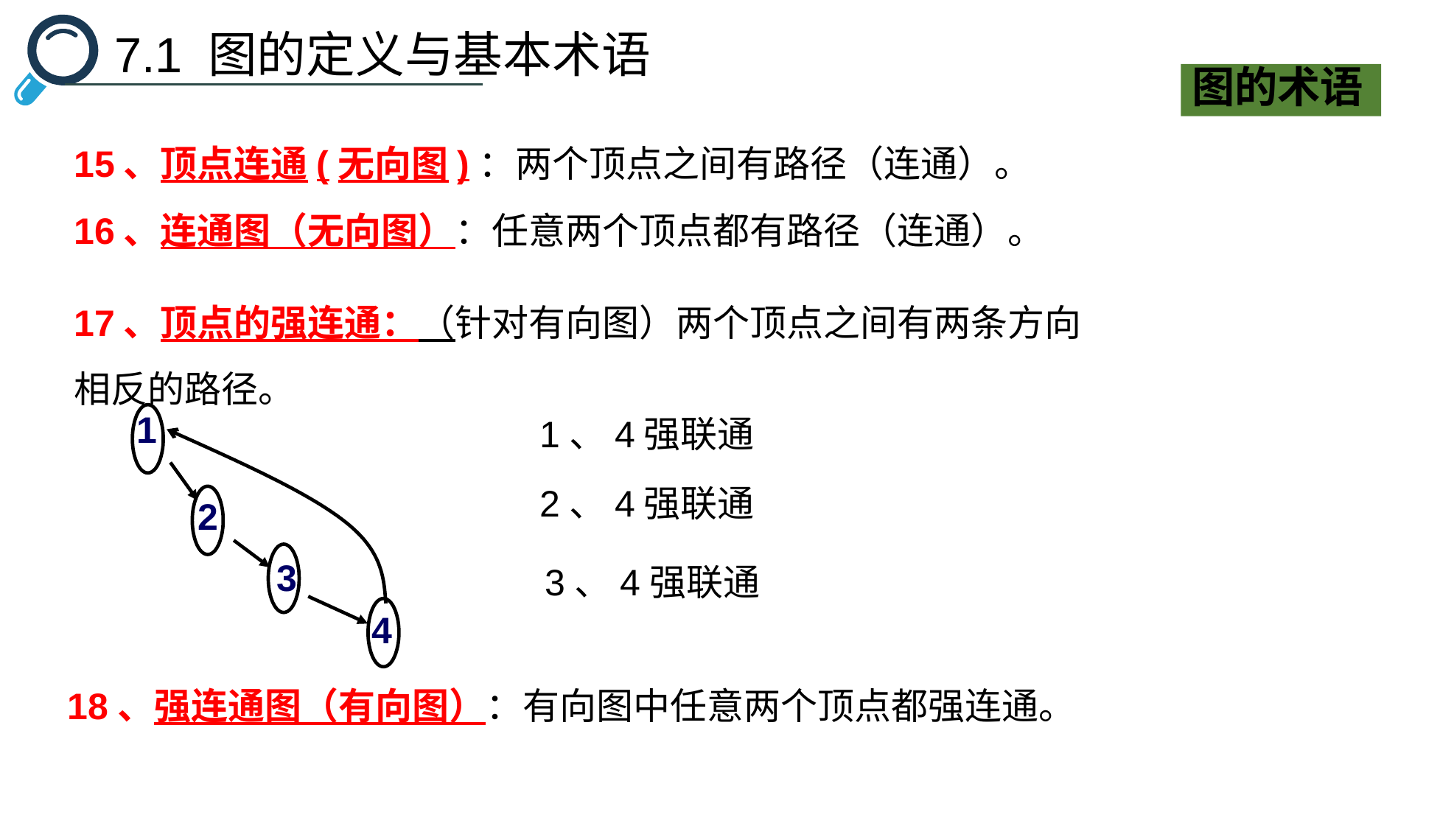

7.1 图的定义与基本术语
图的术语
15、顶点连通(无向图)：两个顶点之间有路径（连通）。
16、连通图（无向图）：任意两个顶点都有路径（连通）。
17、顶点的强连通：（针对有向图）两个顶点之间有两条方向相反的路径。

1

2

3

4
1、4强联通
2、4强联通

3、4强联通
18、强连通图（有向图）：有向图中任意两个顶点都强连通。